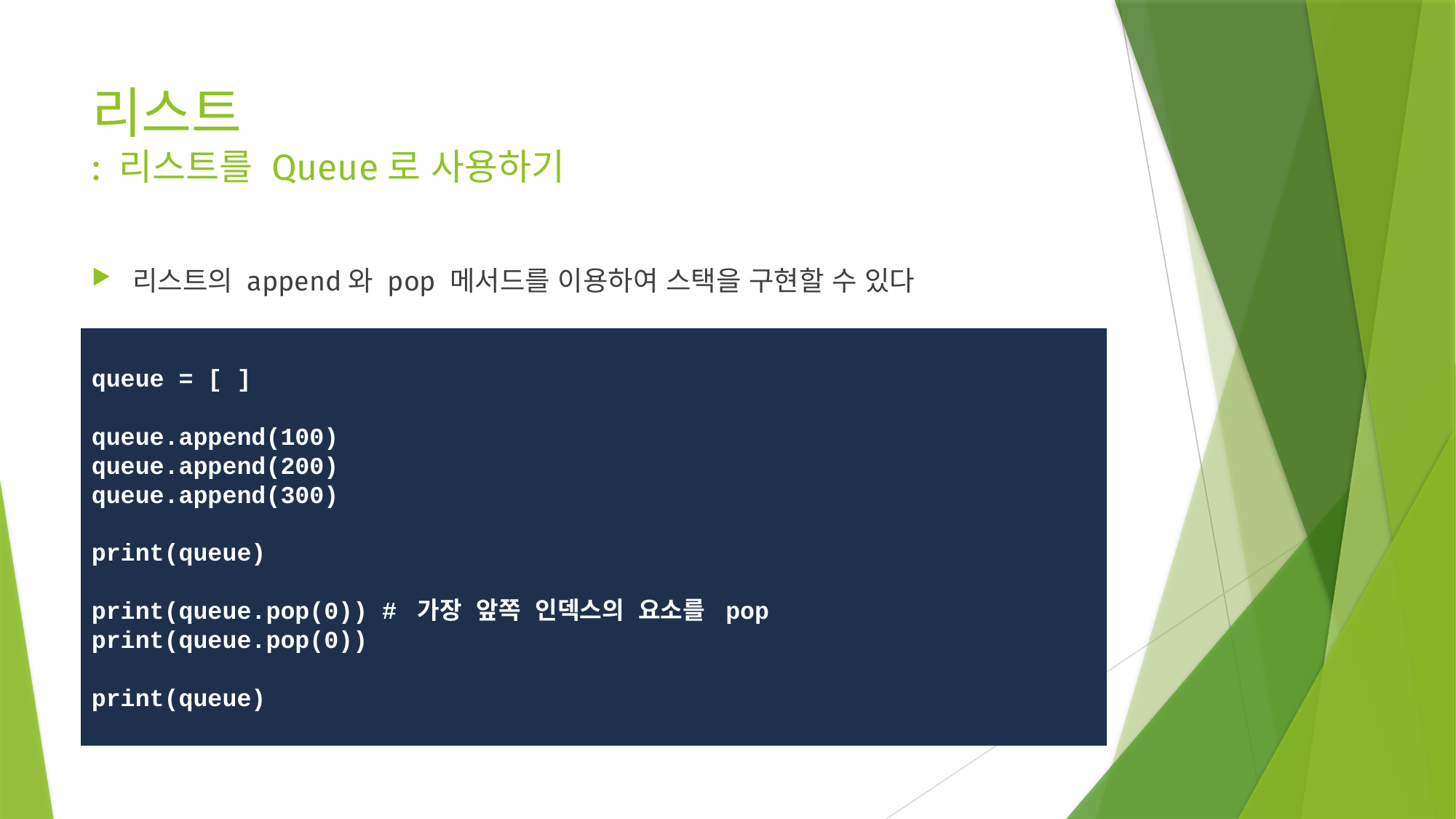

# 리스트 : 리스트를 Queue로 사용하기
리스트의 append와 pop 메서드를 이용하여 스택을 구현할 수 있다

queue = [ ]
queue.append(100)
queue.append(200)
queue.append(300)
print(queue)
print(queue.pop(0)) # 가장 앞쪽 인덱스의 요소를 pop
print(queue.pop(0))
print(queue)